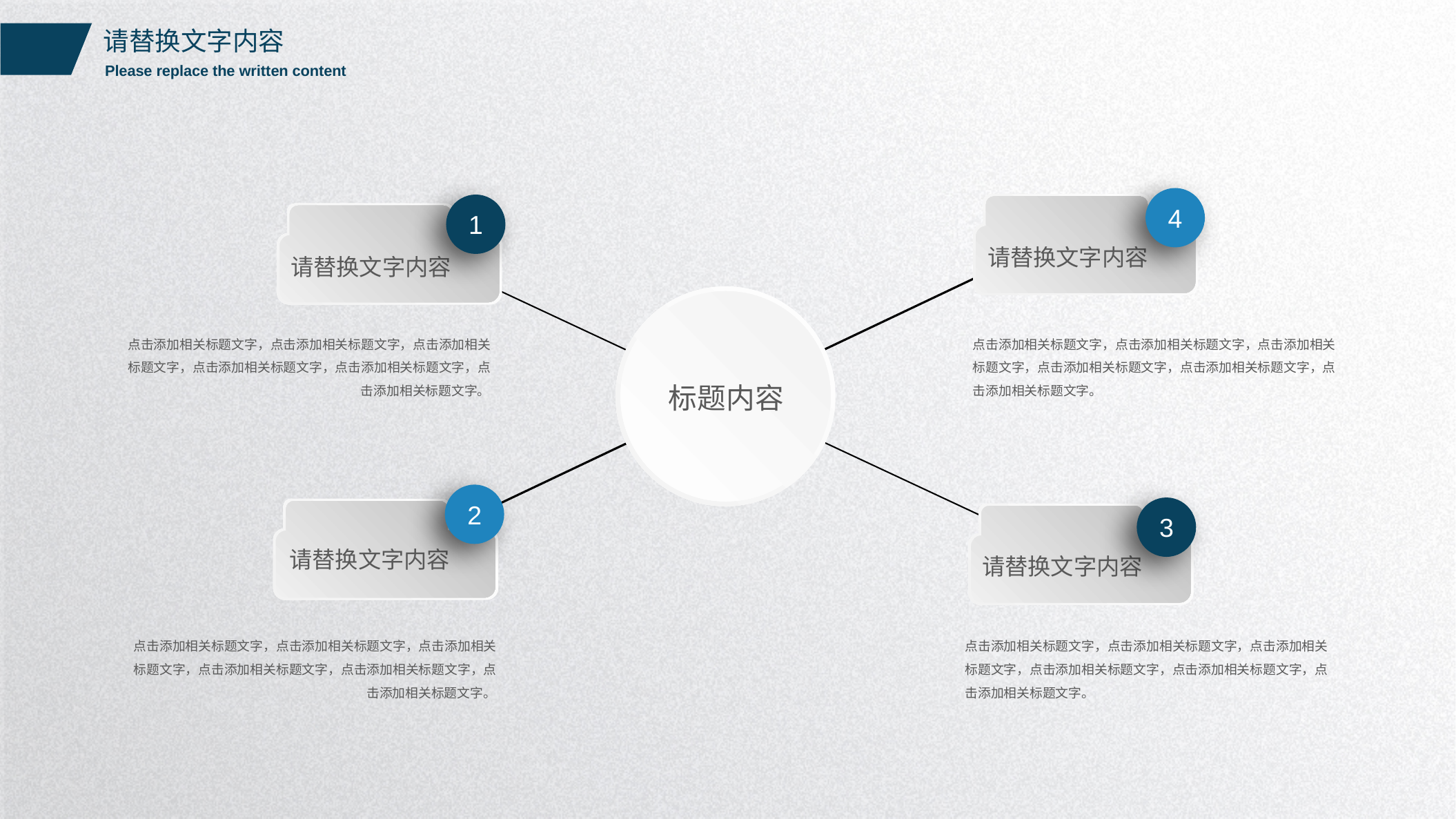

请替换文字内容

Please replace the written content
4

1

请替换文字内容
请替换文字内容

点击添加相关标题文字，点击添加相关标题文字，点击添加相关标题文字，点击添加相关标题文字，点击添加相关标题文字，点击添加相关标题文字。
点击添加相关标题文字，点击添加相关标题文字，点击添加相关标题文字，点击添加相关标题文字，点击添加相关标题文字，点击添加相关标题文字。
标题内容
2
3

请替换文字内容
请替换文字内容
点击添加相关标题文字，点击添加相关标题文字，点击添加相关标题文字，点击添加相关标题文字，点击添加相关标题文字，点击添加相关标题文字。
点击添加相关标题文字，点击添加相关标题文字，点击添加相关标题文字，点击添加相关标题文字，点击添加相关标题文字，点击添加相关标题文字。